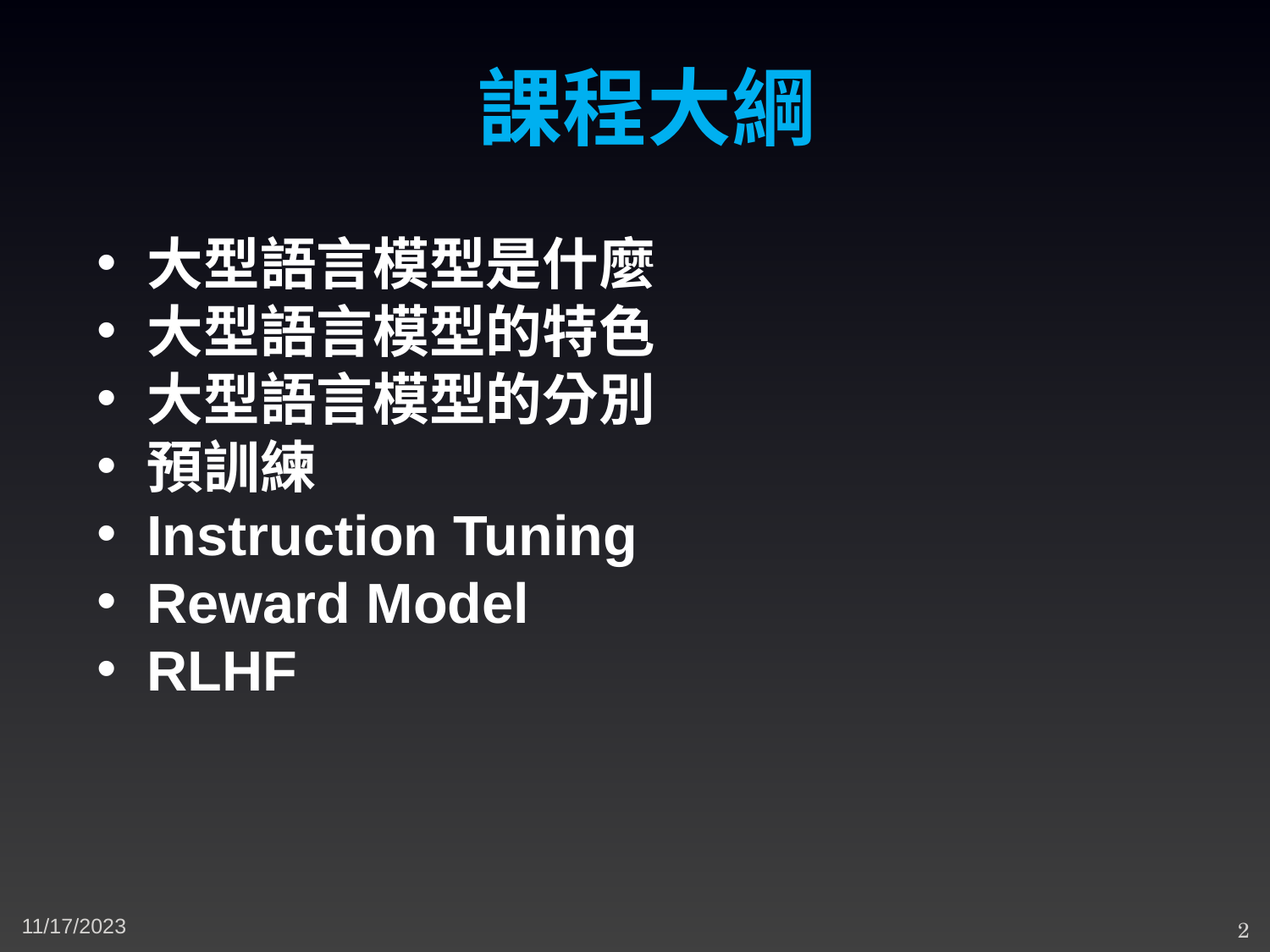

課程大綱
大型語言模型是什麼
大型語言模型的特色
大型語言模型的分別
預訓練
Instruction Tuning
Reward Model
RLHF
11/17/2023
2